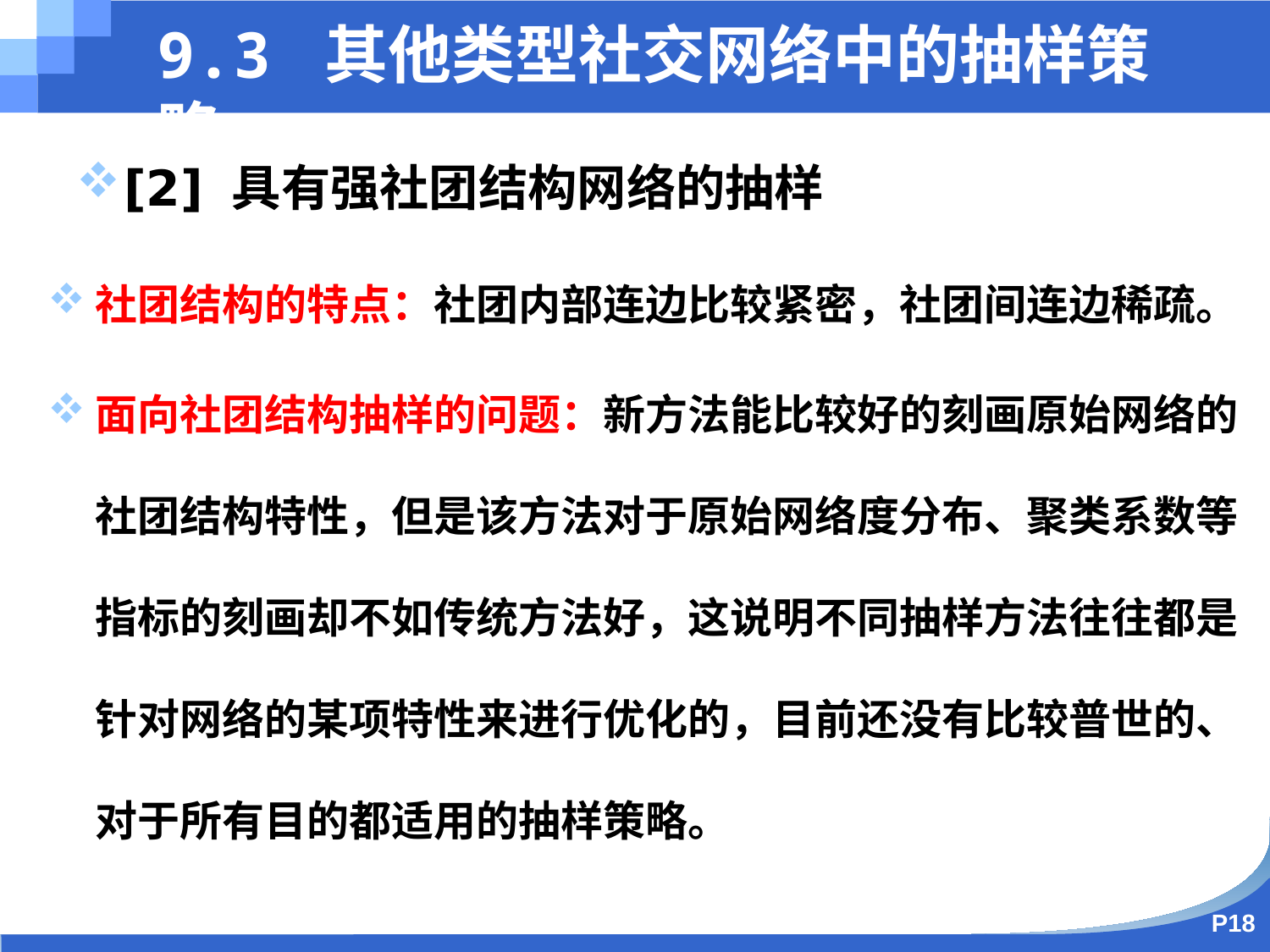

9.3 其他类型社交网络中的抽样策略
[2] 具有强社团结构网络的抽样
社团结构的特点：社团内部连边比较紧密，社团间连边稀疏。
面向社团结构抽样的问题：新方法能比较好的刻画原始网络的社团结构特性，但是该方法对于原始网络度分布、聚类系数等指标的刻画却不如传统方法好，这说明不同抽样方法往往都是针对网络的某项特性来进行优化的，目前还没有比较普世的、对于所有目的都适用的抽样策略。
P18